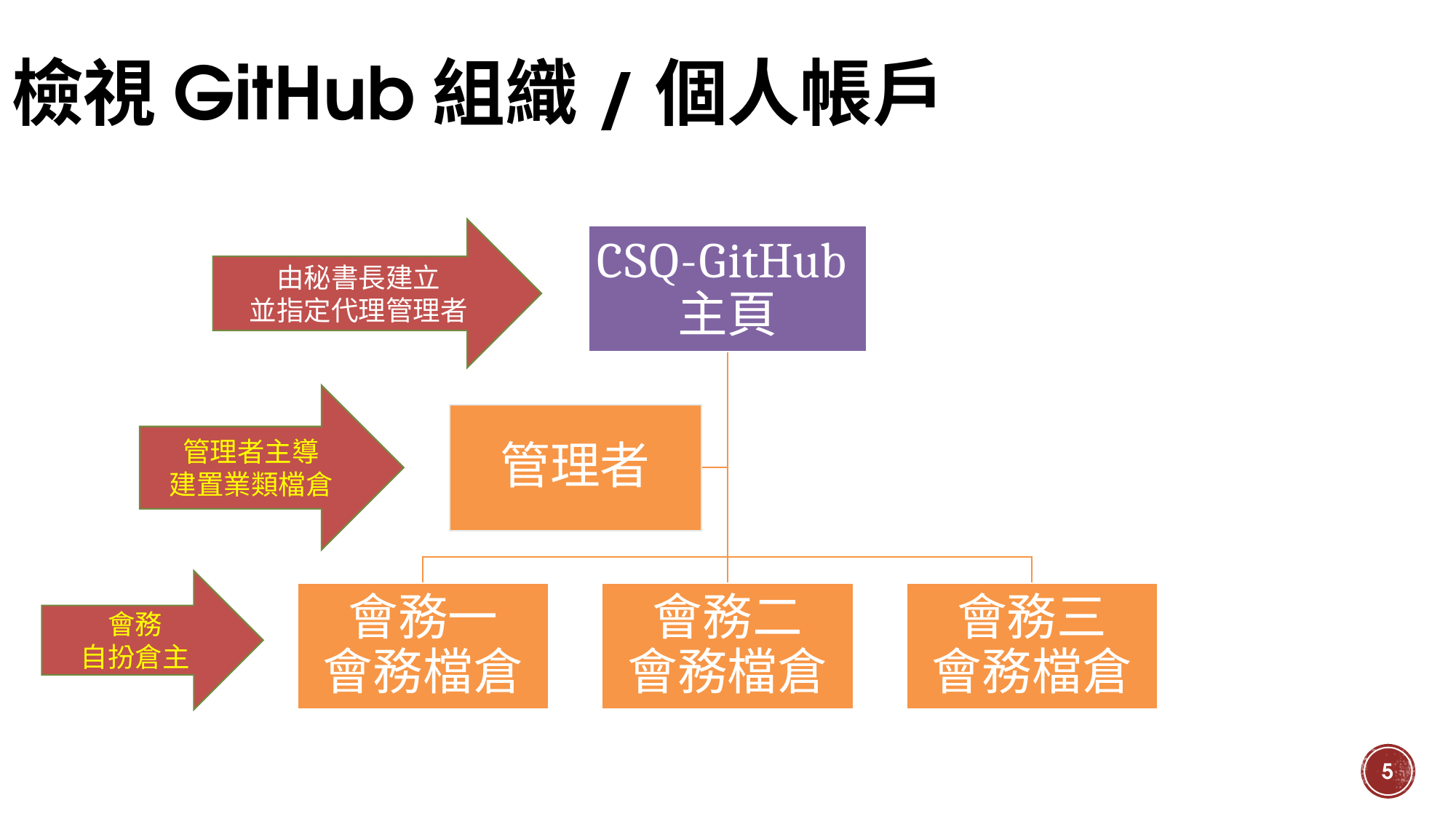

# 檢視GitHub組織/個人帳戶
由秘書長建立
並指定代理管理者
CSQ-GitHub主頁
會務一
會務檔倉
會務二
會務檔倉
會務三
會務檔倉
管理者
管理者主導
建置業類檔倉
會務
自扮倉主
5